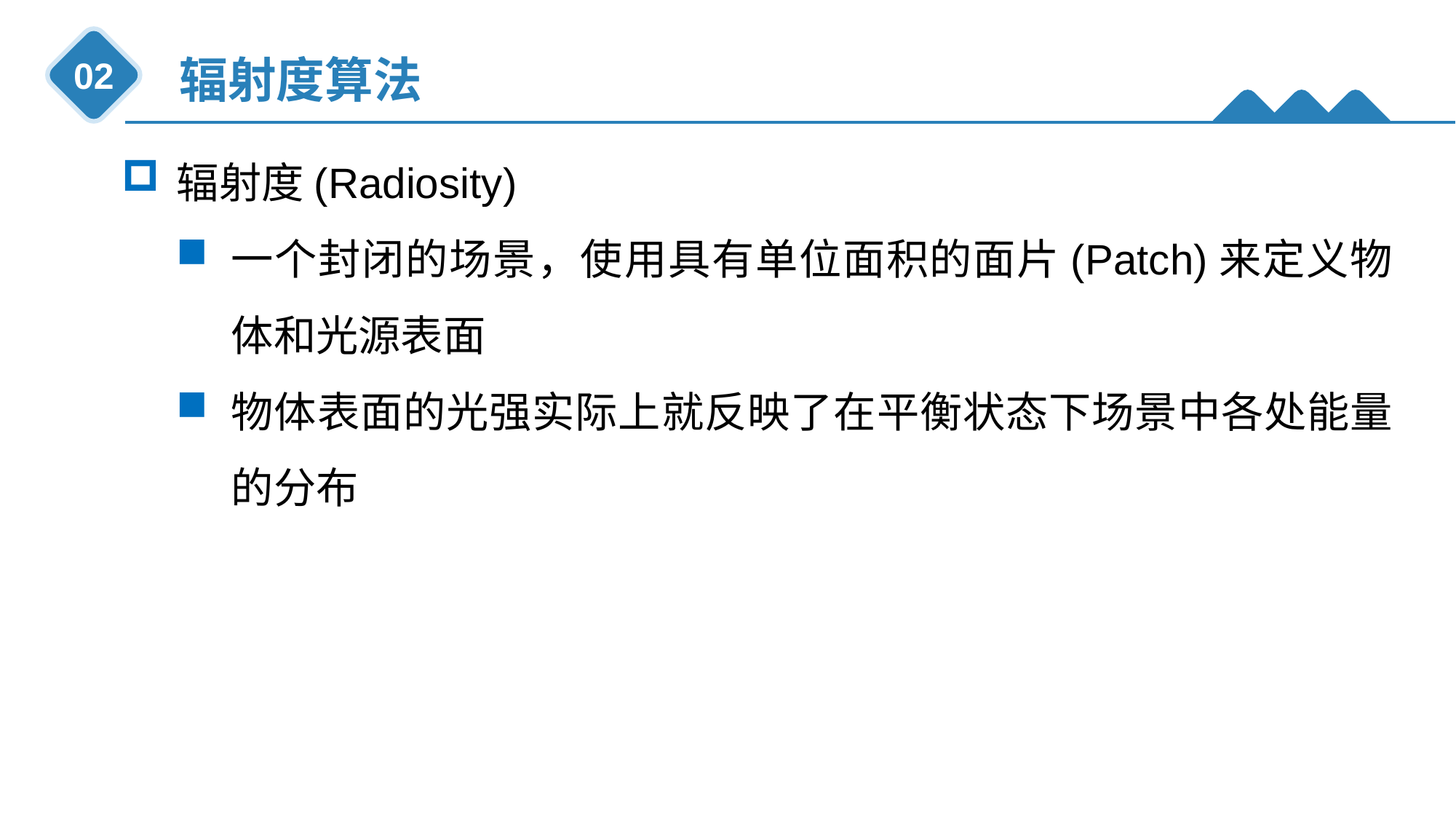

辐射度算法
02

辐射度(Radiosity)
一个封闭的场景，使用具有单位面积的面片(Patch)来定义物体和光源表面
物体表面的光强实际上就反映了在平衡状态下场景中各处能量的分布